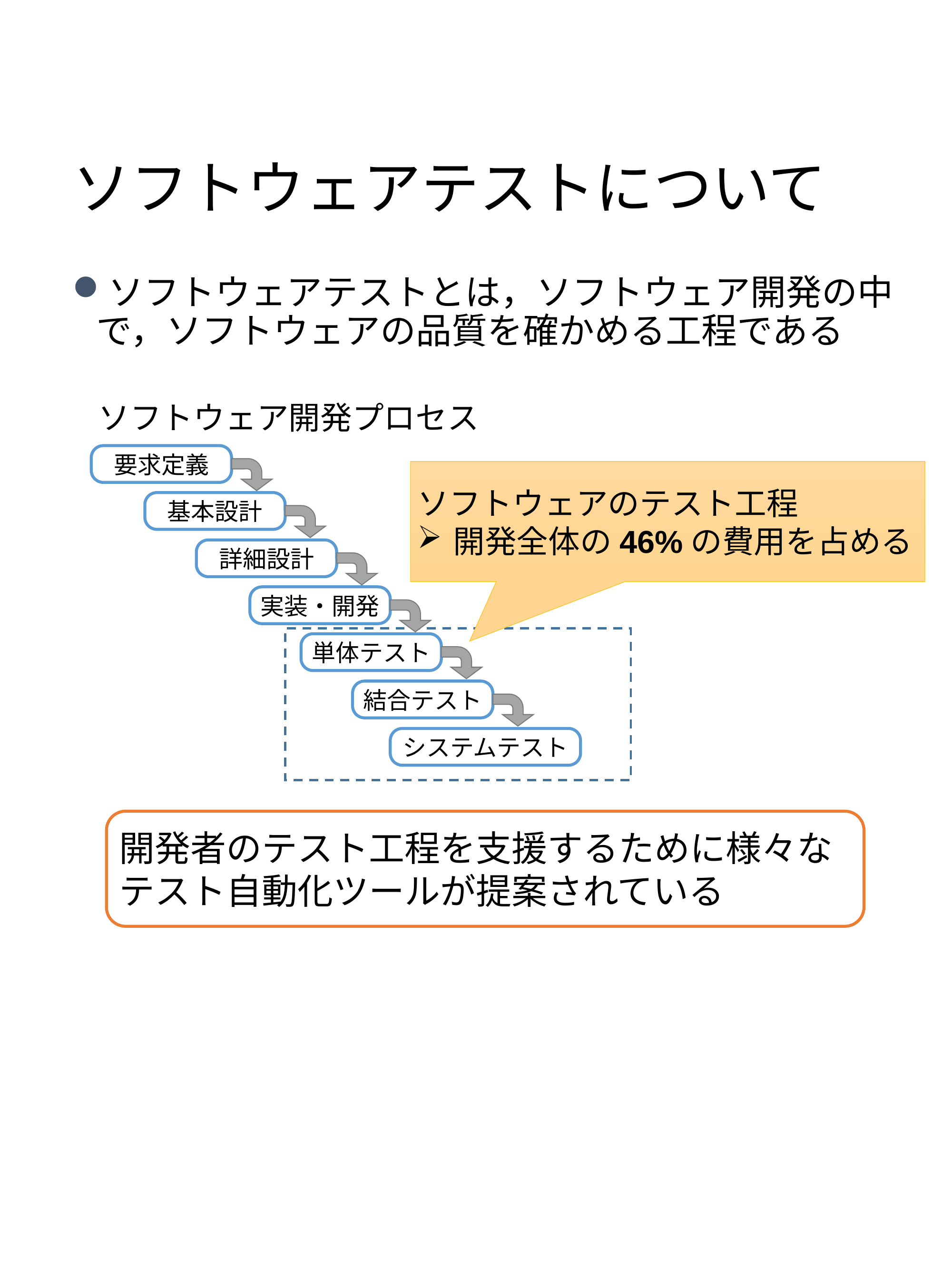

# ソフトウェアテストについて
ソフトウェアテストとは，ソフトウェア開発の中で，ソフトウェアの品質を確かめる工程である

ソフトウェア開発プロセス
要求定義

ソフトウェアのテスト工程
開発全体の46%の費用を占める
基本設計

詳細設計

実装・開発

単体テスト

結合テスト

システムテスト
開発者のテスト工程を支援するために様々なテスト自動化ツールが提案されている